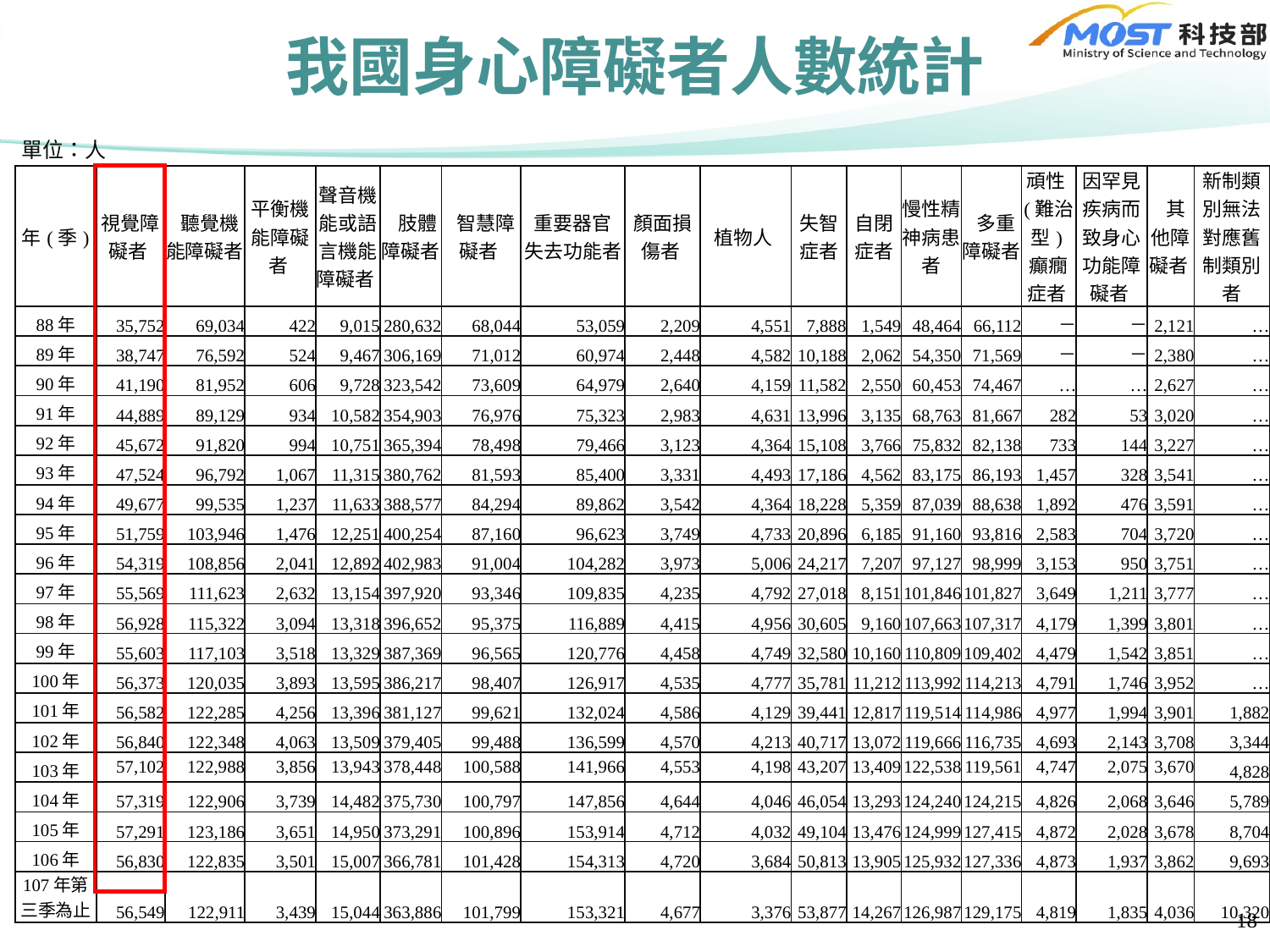

我國身心障礙者人數統計
單位：人
| 年(季) | 視覺障礙者 | 聽覺機能障礙者 | 平衡機能障礙者 | 聲音機能或語言機能障礙者 | 肢體障礙者 | 智慧障礙者 | 重要器官 失去功能者 | 顏面損傷者 | 植物人 | 失智症者 | 自閉症者 | 慢性精神病患者 | 多重障礙者 | 頑性(難治型)癲癇症者 | 因罕見疾病而致身心功能障礙者 | 其他障礙者 | 新制類別無法對應舊制類別者 |
| --- | --- | --- | --- | --- | --- | --- | --- | --- | --- | --- | --- | --- | --- | --- | --- | --- | --- |
| 88年 | 35,752 | 69,034 | 422 | 9,015 | 280,632 | 68,044 | 53,059 | 2,209 | 4,551 | 7,888 | 1,549 | 48,464 | 66,112 | － | － | 2,121 | … |
| 89年 | 38,747 | 76,592 | 524 | 9,467 | 306,169 | 71,012 | 60,974 | 2,448 | 4,582 | 10,188 | 2,062 | 54,350 | 71,569 | － | － | 2,380 | … |
| 90年 | 41,190 | 81,952 | 606 | 9,728 | 323,542 | 73,609 | 64,979 | 2,640 | 4,159 | 11,582 | 2,550 | 60,453 | 74,467 | … | … | 2,627 | … |
| 91年 | 44,889 | 89,129 | 934 | 10,582 | 354,903 | 76,976 | 75,323 | 2,983 | 4,631 | 13,996 | 3,135 | 68,763 | 81,667 | 282 | 53 | 3,020 | … |
| 92年 | 45,672 | 91,820 | 994 | 10,751 | 365,394 | 78,498 | 79,466 | 3,123 | 4,364 | 15,108 | 3,766 | 75,832 | 82,138 | 733 | 144 | 3,227 | … |
| 93年 | 47,524 | 96,792 | 1,067 | 11,315 | 380,762 | 81,593 | 85,400 | 3,331 | 4,493 | 17,186 | 4,562 | 83,175 | 86,193 | 1,457 | 328 | 3,541 | … |
| 94年 | 49,677 | 99,535 | 1,237 | 11,633 | 388,577 | 84,294 | 89,862 | 3,542 | 4,364 | 18,228 | 5,359 | 87,039 | 88,638 | 1,892 | 476 | 3,591 | … |
| 95年 | 51,759 | 103,946 | 1,476 | 12,251 | 400,254 | 87,160 | 96,623 | 3,749 | 4,733 | 20,896 | 6,185 | 91,160 | 93,816 | 2,583 | 704 | 3,720 | … |
| 96年 | 54,319 | 108,856 | 2,041 | 12,892 | 402,983 | 91,004 | 104,282 | 3,973 | 5,006 | 24,217 | 7,207 | 97,127 | 98,999 | 3,153 | 950 | 3,751 | … |
| 97年 | 55,569 | 111,623 | 2,632 | 13,154 | 397,920 | 93,346 | 109,835 | 4,235 | 4,792 | 27,018 | 8,151 | 101,846 | 101,827 | 3,649 | 1,211 | 3,777 | … |
| 98年 | 56,928 | 115,322 | 3,094 | 13,318 | 396,652 | 95,375 | 116,889 | 4,415 | 4,956 | 30,605 | 9,160 | 107,663 | 107,317 | 4,179 | 1,399 | 3,801 | … |
| 99年 | 55,603 | 117,103 | 3,518 | 13,329 | 387,369 | 96,565 | 120,776 | 4,458 | 4,749 | 32,580 | 10,160 | 110,809 | 109,402 | 4,479 | 1,542 | 3,851 | … |
| 100年 | 56,373 | 120,035 | 3,893 | 13,595 | 386,217 | 98,407 | 126,917 | 4,535 | 4,777 | 35,781 | 11,212 | 113,992 | 114,213 | 4,791 | 1,746 | 3,952 | … |
| 101年 | 56,582 | 122,285 | 4,256 | 13,396 | 381,127 | 99,621 | 132,024 | 4,586 | 4,129 | 39,441 | 12,817 | 119,514 | 114,986 | 4,977 | 1,994 | 3,901 | 1,882 |
| 102年 | 56,840 | 122,348 | 4,063 | 13,509 | 379,405 | 99,488 | 136,599 | 4,570 | 4,213 | 40,717 | 13,072 | 119,666 | 116,735 | 4,693 | 2,143 | 3,708 | 3,344 |
| 103年 | 57,102 | 122,988 | 3,856 | 13,943 | 378,448 | 100,588 | 141,966 | 4,553 | 4,198 | 43,207 | 13,409 | 122,538 | 119,561 | 4,747 | 2,075 | 3,670 | 4,828 |
| 104年 | 57,319 | 122,906 | 3,739 | 14,482 | 375,730 | 100,797 | 147,856 | 4,644 | 4,046 | 46,054 | 13,293 | 124,240 | 124,215 | 4,826 | 2,068 | 3,646 | 5,789 |
| 105年 | 57,291 | 123,186 | 3,651 | 14,950 | 373,291 | 100,896 | 153,914 | 4,712 | 4,032 | 49,104 | 13,476 | 124,999 | 127,415 | 4,872 | 2,028 | 3,678 | 8,704 |
| 106年 | 56,830 | 122,835 | 3,501 | 15,007 | 366,781 | 101,428 | 154,313 | 4,720 | 3,684 | 50,813 | 13,905 | 125,932 | 127,336 | 4,873 | 1,937 | 3,862 | 9,693 |
| 107年第三季為止 | 56,549 | 122,911 | 3,439 | 15,044 | 363,886 | 101,799 | 153,321 | 4,677 | 3,376 | 53,877 | 14,267 | 126,987 | 129,175 | 4,819 | 1,835 | 4,036 | 10,320 |

18